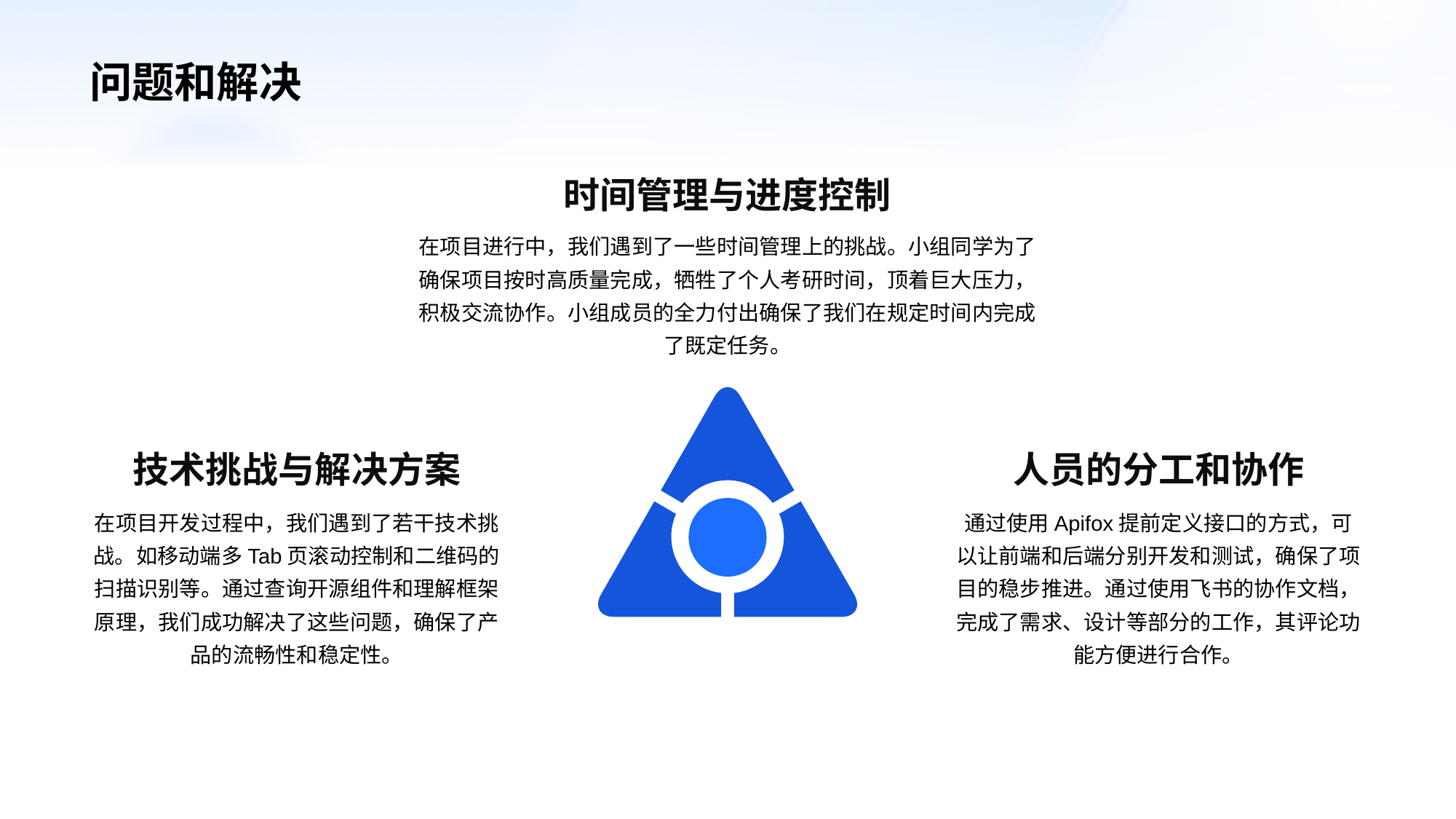

问题和解决
时间管理与进度控制
在项目进行中，我们遇到了一些时间管理上的挑战。小组同学为了确保项目按时高质量完成，牺牲了个人考研时间，顶着巨大压力，积极交流协作。小组成员的全力付出确保了我们在规定时间内完成了既定任务。

技术挑战与解决方案
在项目开发过程中，我们遇到了若干技术挑战。如移动端多Tab页滚动控制和二维码的扫描识别等。通过查询开源组件和理解框架原理，我们成功解决了这些问题，确保了产品的流畅性和稳定性。
人员的分工和协作
通过使用Apifox提前定义接口的方式，可以让前端和后端分别开发和测试，确保了项目的稳步推进。通过使用飞书的协作文档，完成了需求、设计等部分的工作，其评论功能方便进行合作。